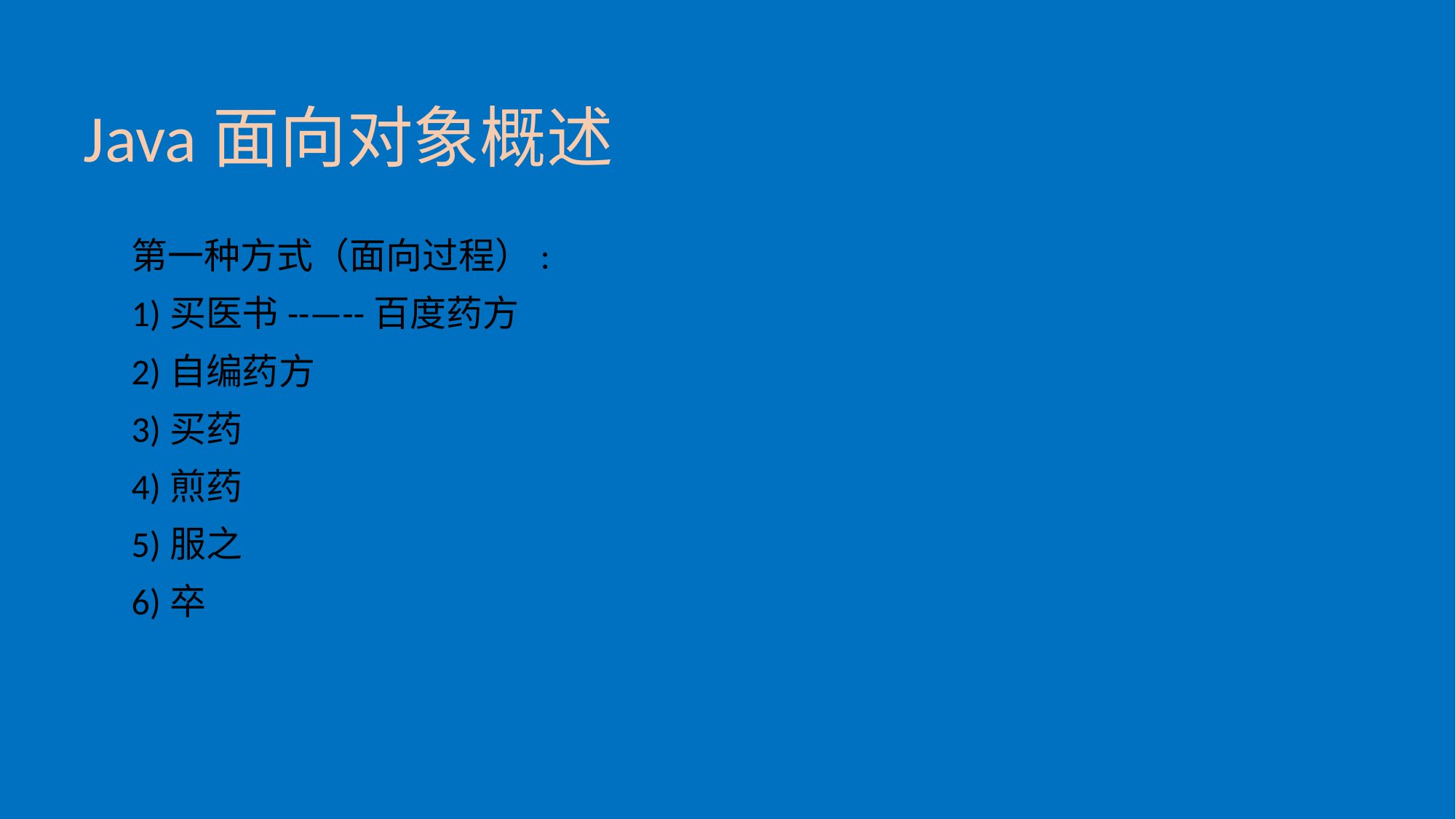

# Java面向对象概述
第一种方式（面向过程）:
1)买医书--—--百度药方
2)自编药方
3)买药
4)煎药
5)服之
6)卒